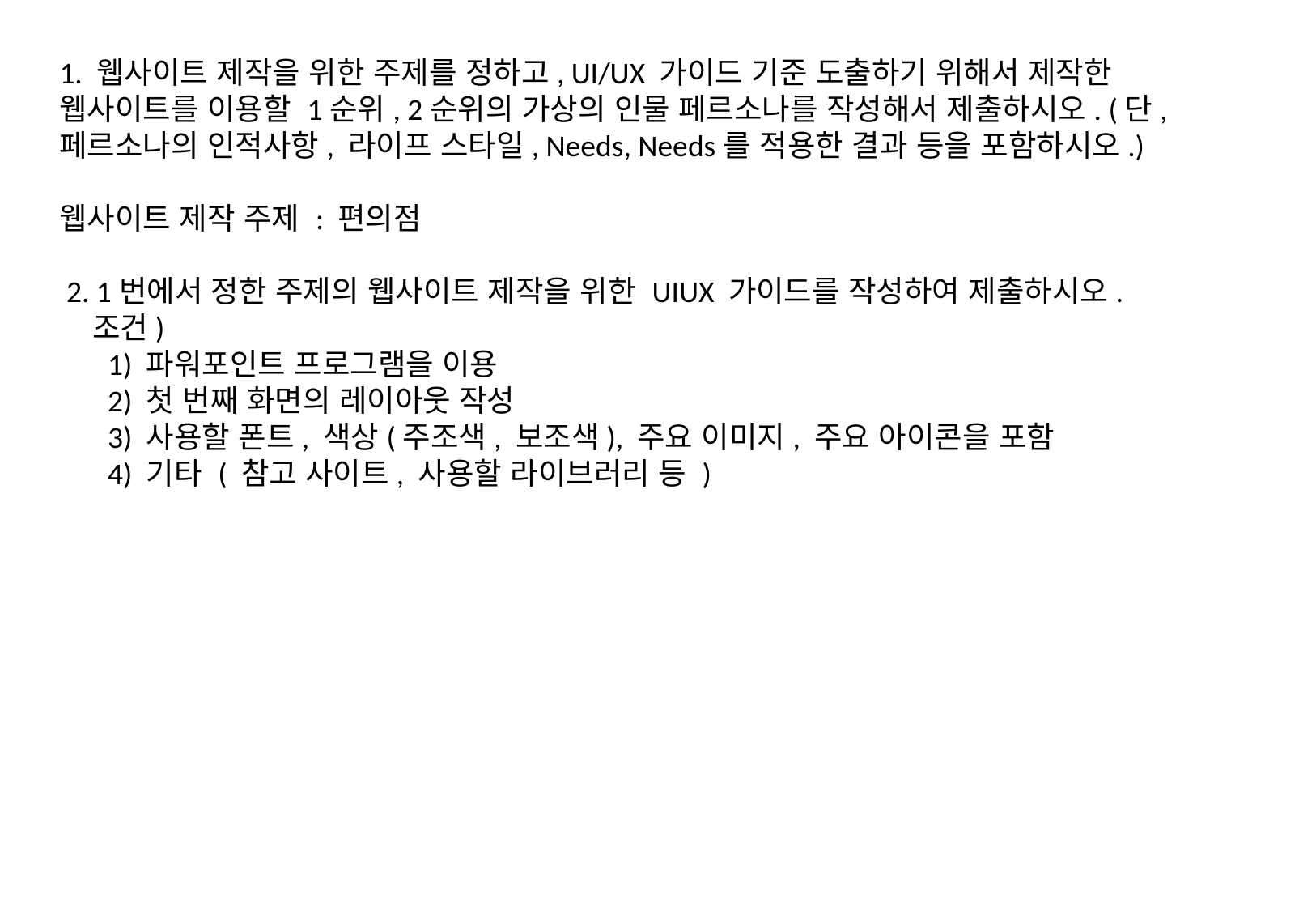

1. 웹사이트 제작을 위한 주제를 정하고, UI/UX 가이드 기준 도출하기 위해서 제작한 웹사이트를 이용할 1순위, 2순위의 가상의 인물 페르소나를 작성해서 제출하시오. (단, 페르소나의 인적사항, 라이프 스타일, Needs, Needs를 적용한 결과 등을 포함하시오.)

웹사이트 제작 주제 : 편의점

 2. 1번에서 정한 주제의 웹사이트 제작을 위한 UIUX 가이드를 작성하여 제출하시오.
   조건)
       1) 파워포인트 프로그램을 이용
       2) 첫 번째 화면의 레이아웃 작성
       3) 사용할 폰트, 색상(주조색, 보조색), 주요 이미지, 주요 아이콘을 포함
       4) 기타 ( 참고 사이트, 사용할 라이브러리 등 )